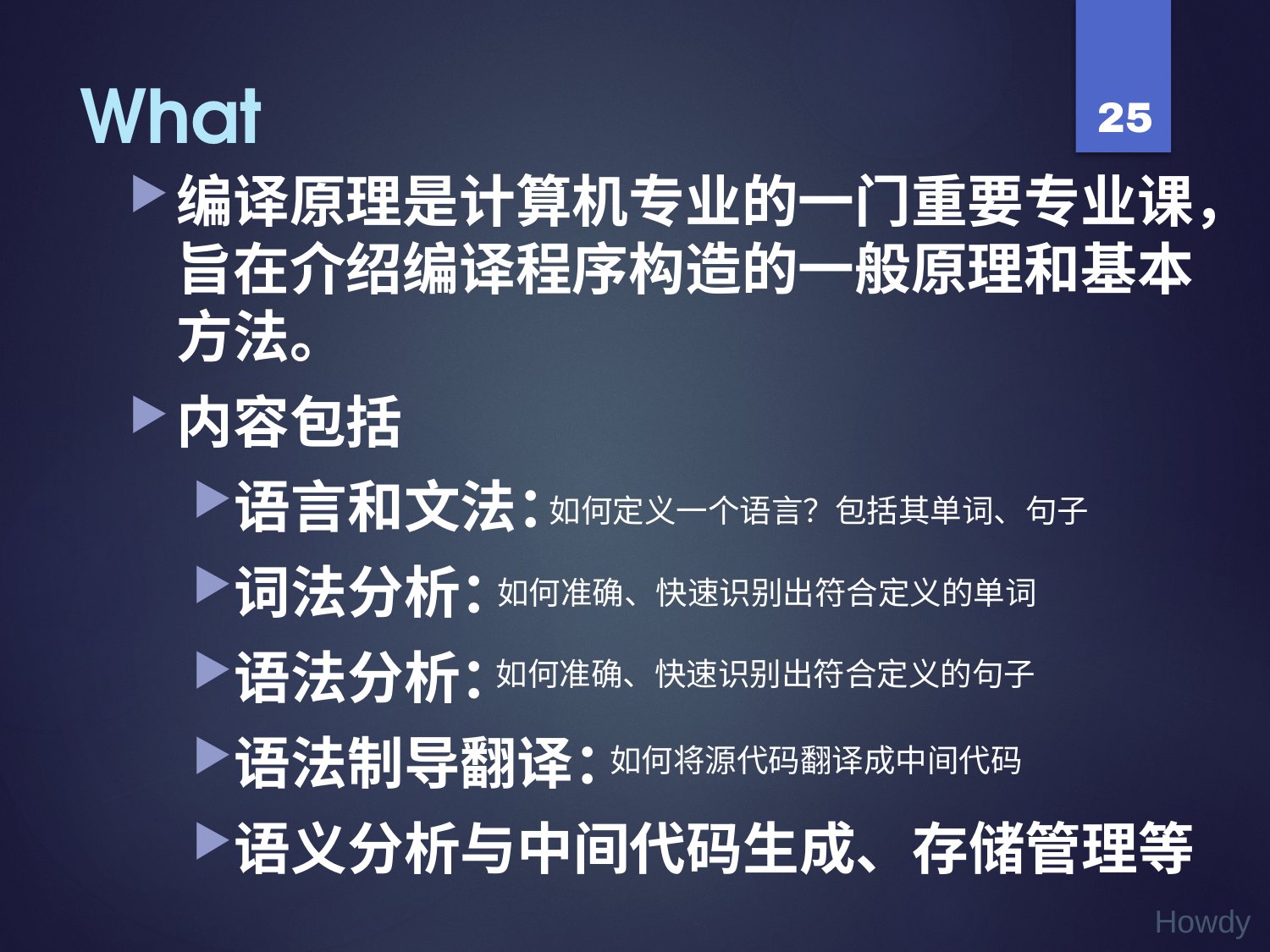

25
# What
编译原理是计算机专业的一门重要专业课，旨在介绍编译程序构造的一般原理和基本方法。
内容包括
语言和文法：
词法分析：
语法分析：
语法制导翻译：
语义分析与中间代码生成、存储管理等
如何定义一个语言？包括其单词、句子
如何准确、快速识别出符合定义的单词
如何准确、快速识别出符合定义的句子
如何将源代码翻译成中间代码